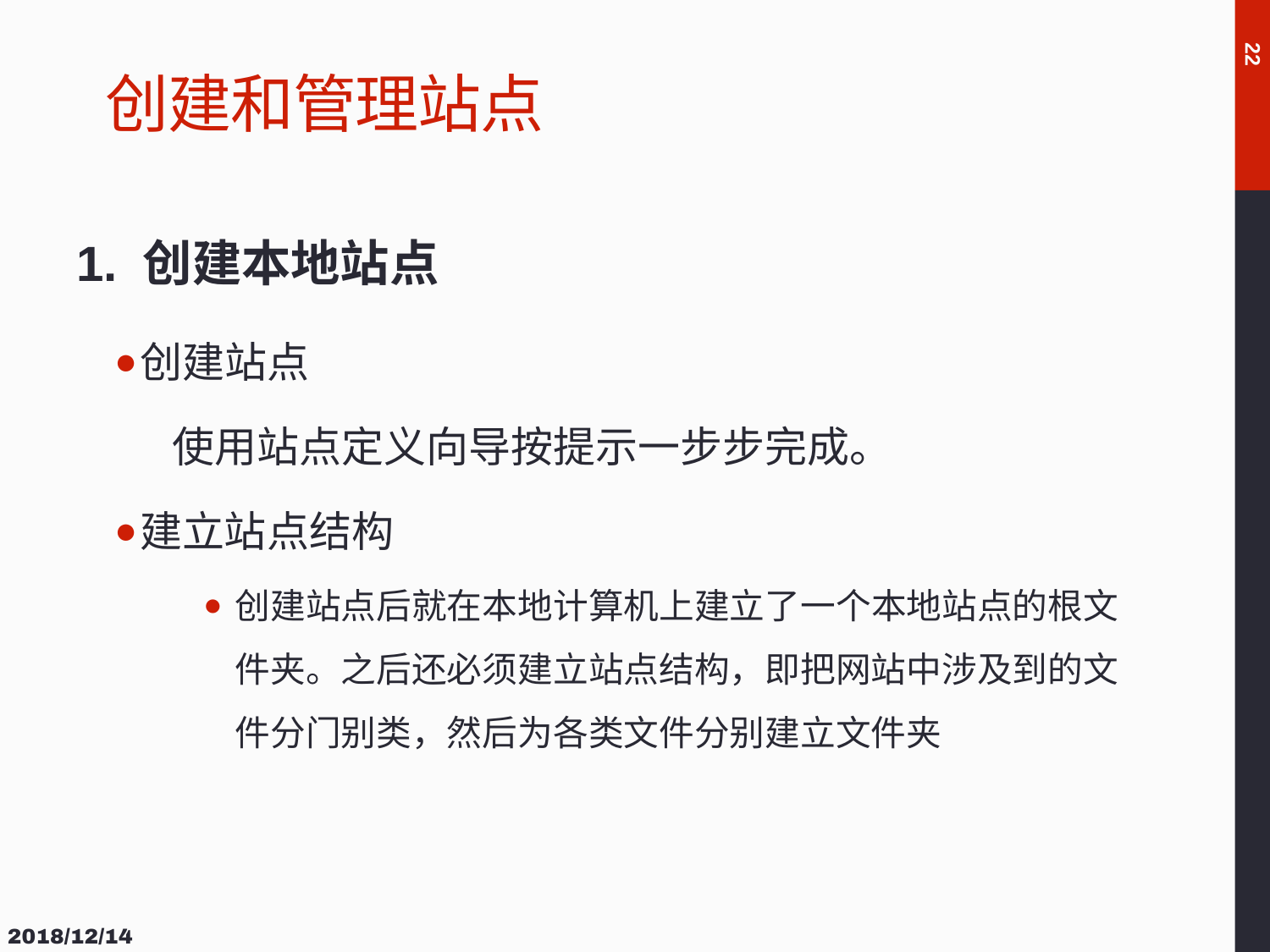

# 创建和管理站点
22
1. 创建本地站点
创建站点
     使用站点定义向导按提示一步步完成。
建立站点结构
创建站点后就在本地计算机上建立了一个本地站点的根文件夹。之后还必须建立站点结构，即把网站中涉及到的文件分门别类，然后为各类文件分别建立文件夹
2018/12/14